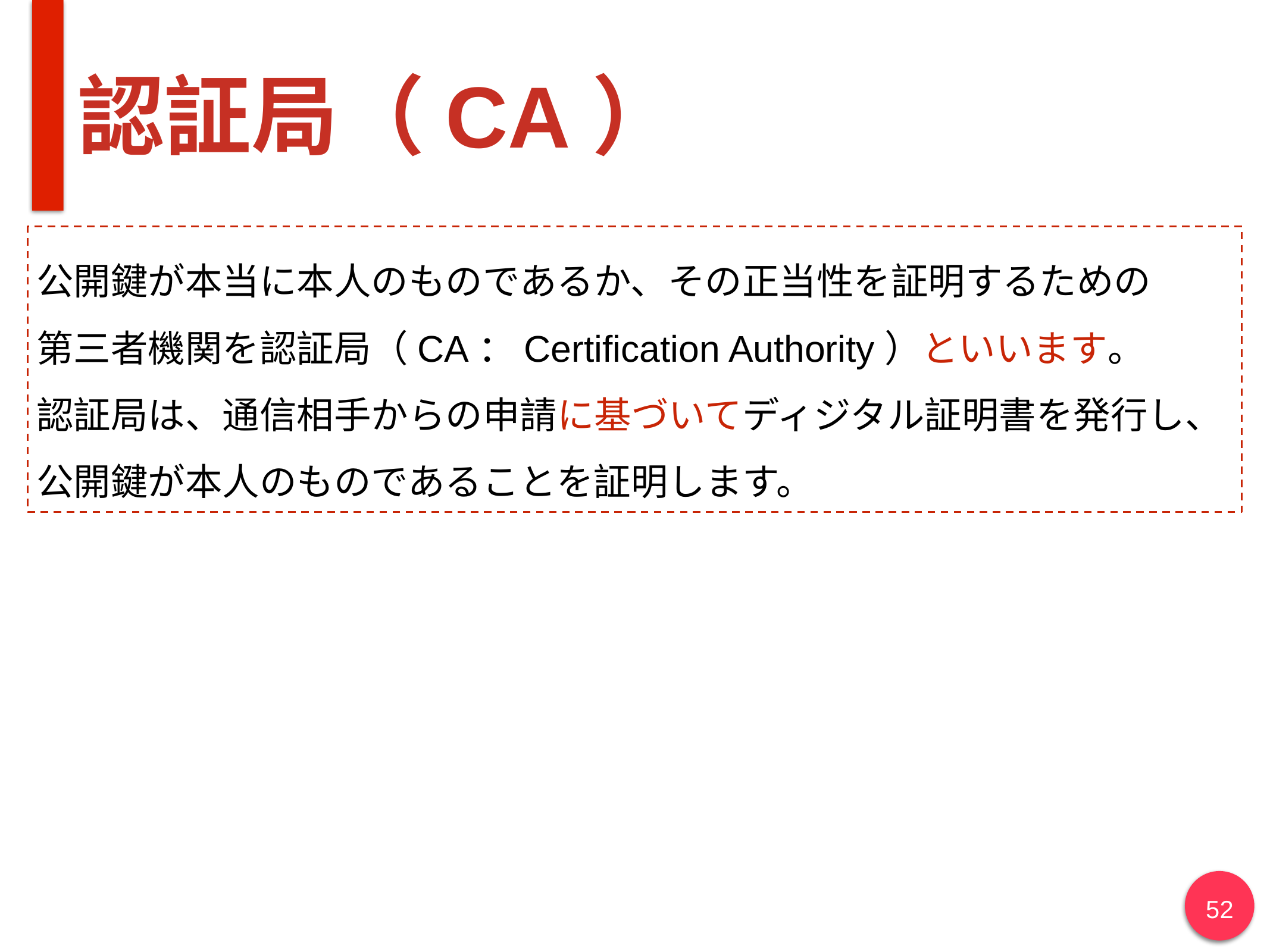

# 認証局（CA）
公開鍵が本当に本人のものであるか、その正当性を証明するための
第三者機関を認証局（CA：Certification Authority）といいます。
認証局は、通信相手からの申請に基づいてディジタル証明書を発行し、公開鍵が本人のものであることを証明します。

52